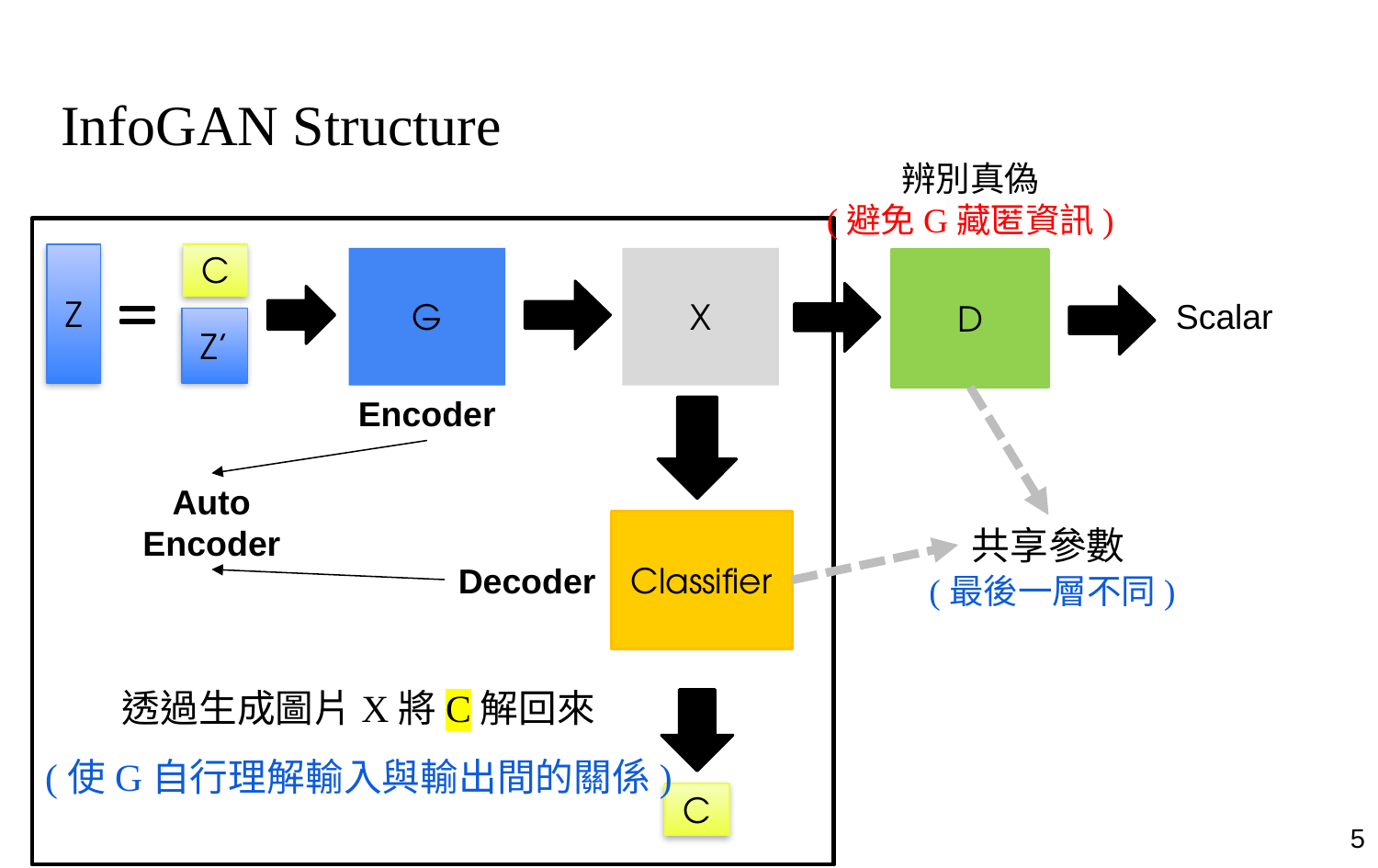

# InfoGAN Structure
辨別真偽
(避免G藏匿資訊)

Z
C
G
X
D

Scalar

Z’
Encoder

Auto
Encoder
Classifier
共享參數
Decoder
(最後一層不同)
透過生成圖片X將C解回來
(使G自行理解輸入與輸出間的關係)

C
5